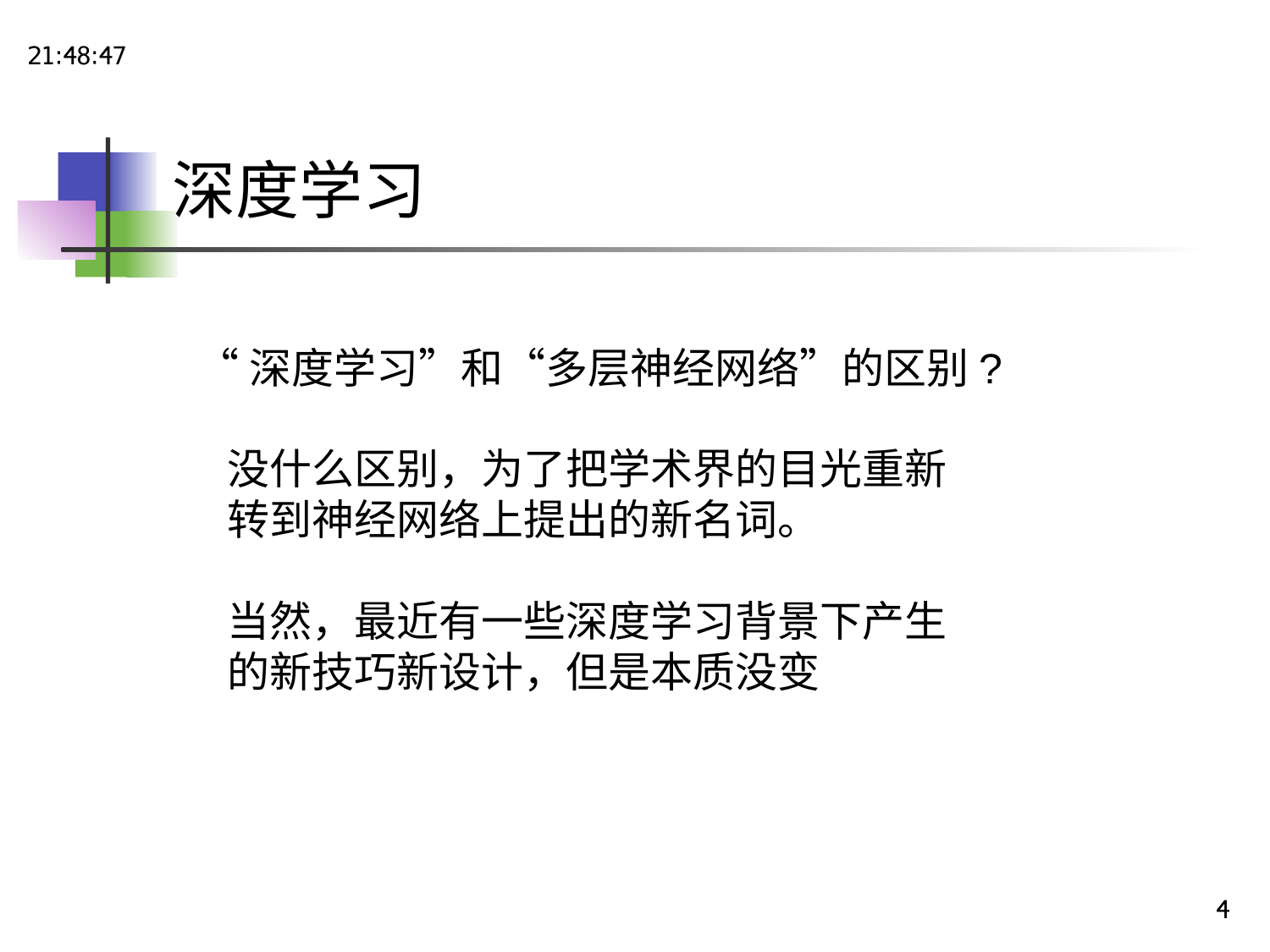

21:48:47
# 深度学习
“深度学习”和“多层神经网络”的区别?
没什么区别，为了把学术界的目光重新转到神经网络上提出的新名词。

当然，最近有一些深度学习背景下产生的新技巧新设计，但是本质没变
4